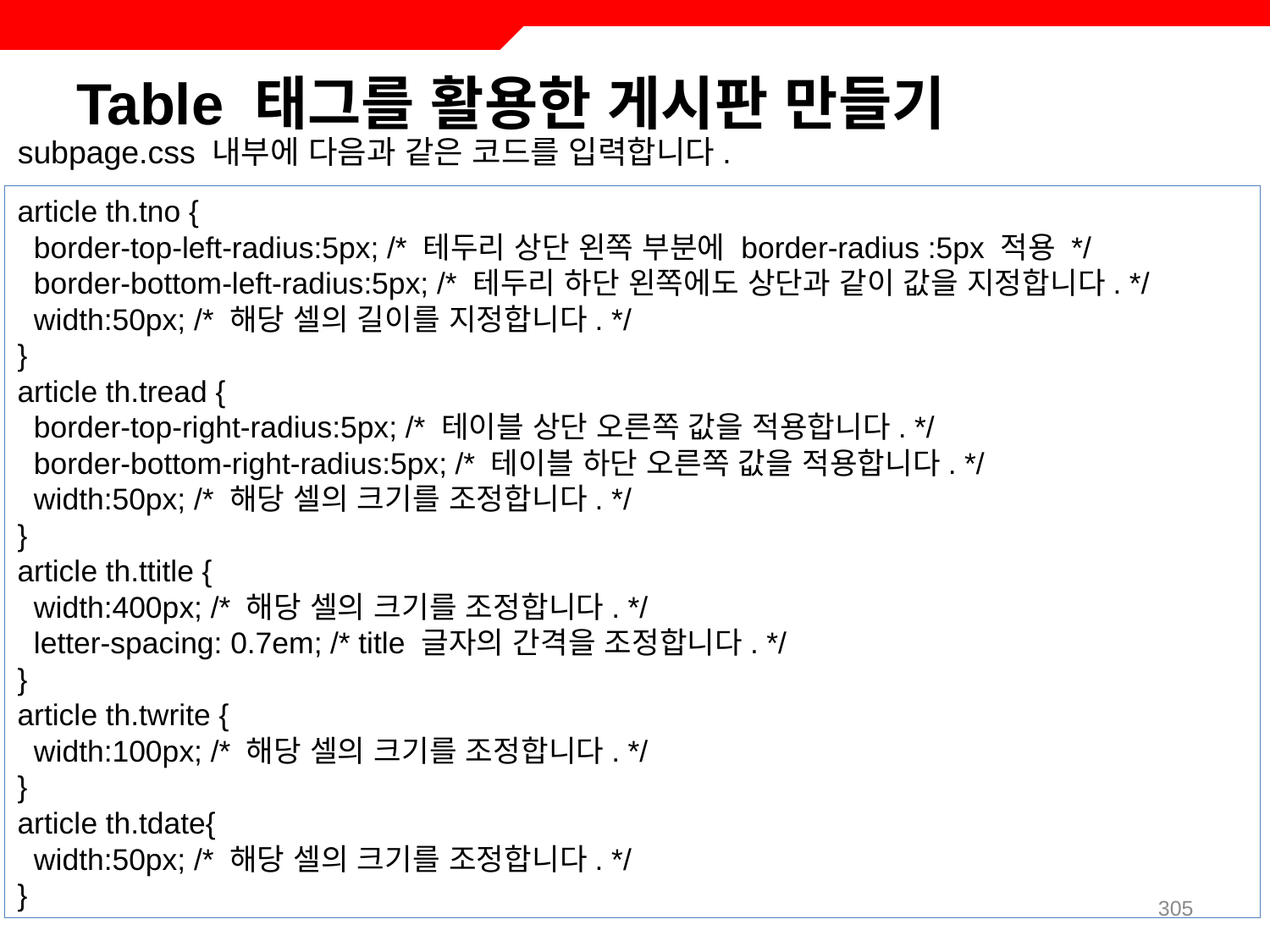

# Table 태그를 활용한 게시판 만들기
subpage.css 내부에 다음과 같은 코드를 입력합니다.
article th.tno {
  border-top-left-radius:5px; /* 테두리 상단 왼쪽 부분에 border-radius :5px 적용 */
  border-bottom-left-radius:5px; /* 테두리 하단 왼쪽에도 상단과 같이 값을 지정합니다. */
  width:50px; /* 해당 셀의 길이를 지정합니다. */
}
article th.tread {
  border-top-right-radius:5px; /* 테이블 상단 오른쪽 값을 적용합니다. */
  border-bottom-right-radius:5px; /* 테이블 하단 오른쪽 값을 적용합니다. */
  width:50px; /* 해당 셀의 크기를 조정합니다. */
}
article th.ttitle {
  width:400px; /* 해당 셀의 크기를 조정합니다. */
  letter-spacing: 0.7em; /* title 글자의 간격을 조정합니다. */
}
article th.twrite {
  width:100px; /* 해당 셀의 크기를 조정합니다. */
}
article th.tdate{
  width:50px; /* 해당 셀의 크기를 조정합니다. */
}
305